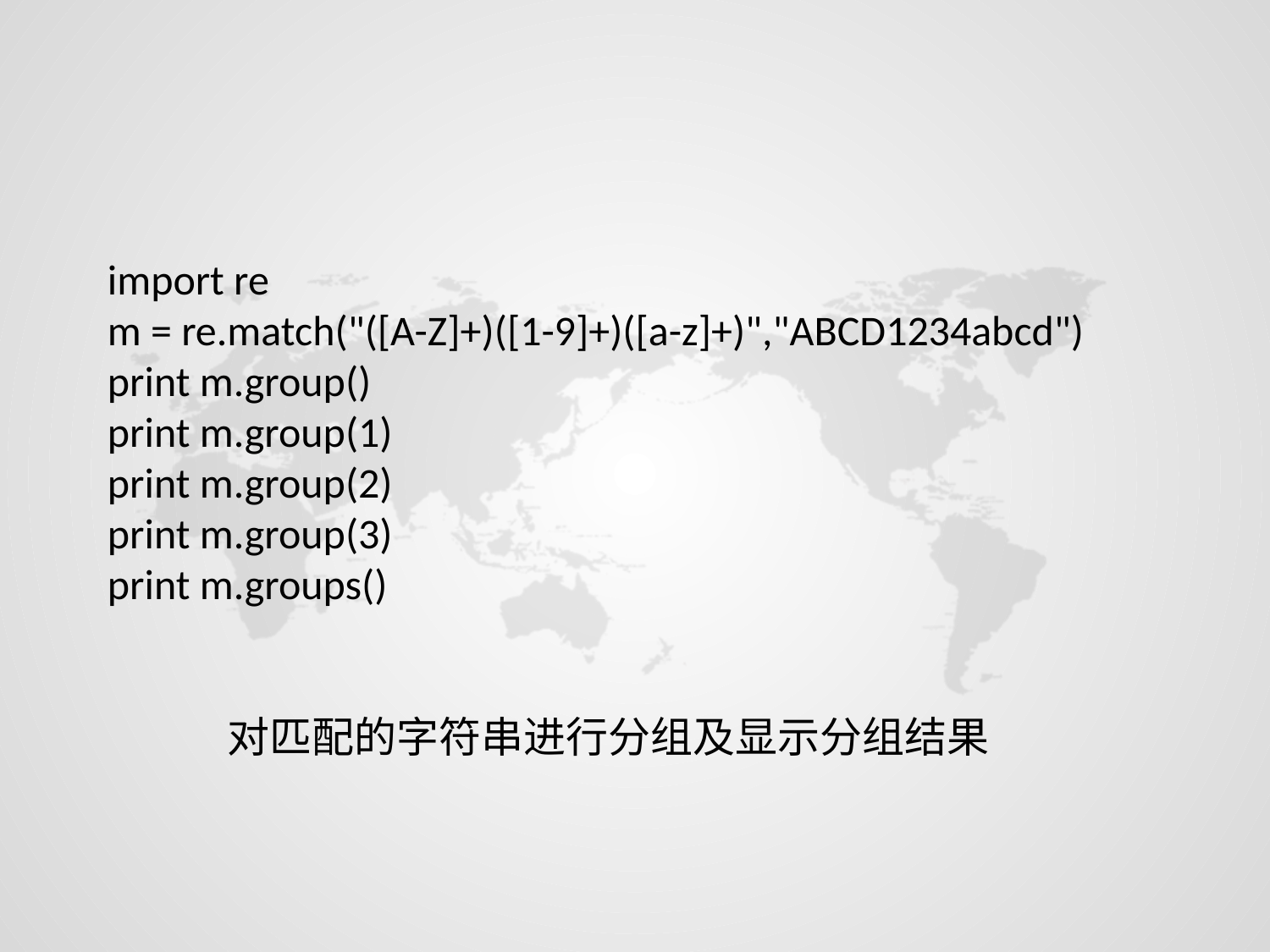

import re
m = re.match("([A-Z]+)([1-9]+)([a-z]+)","ABCD1234abcd")
print m.group()
print m.group(1)
print m.group(2)
print m.group(3)
print m.groups()
对匹配的字符串进行分组及显示分组结果